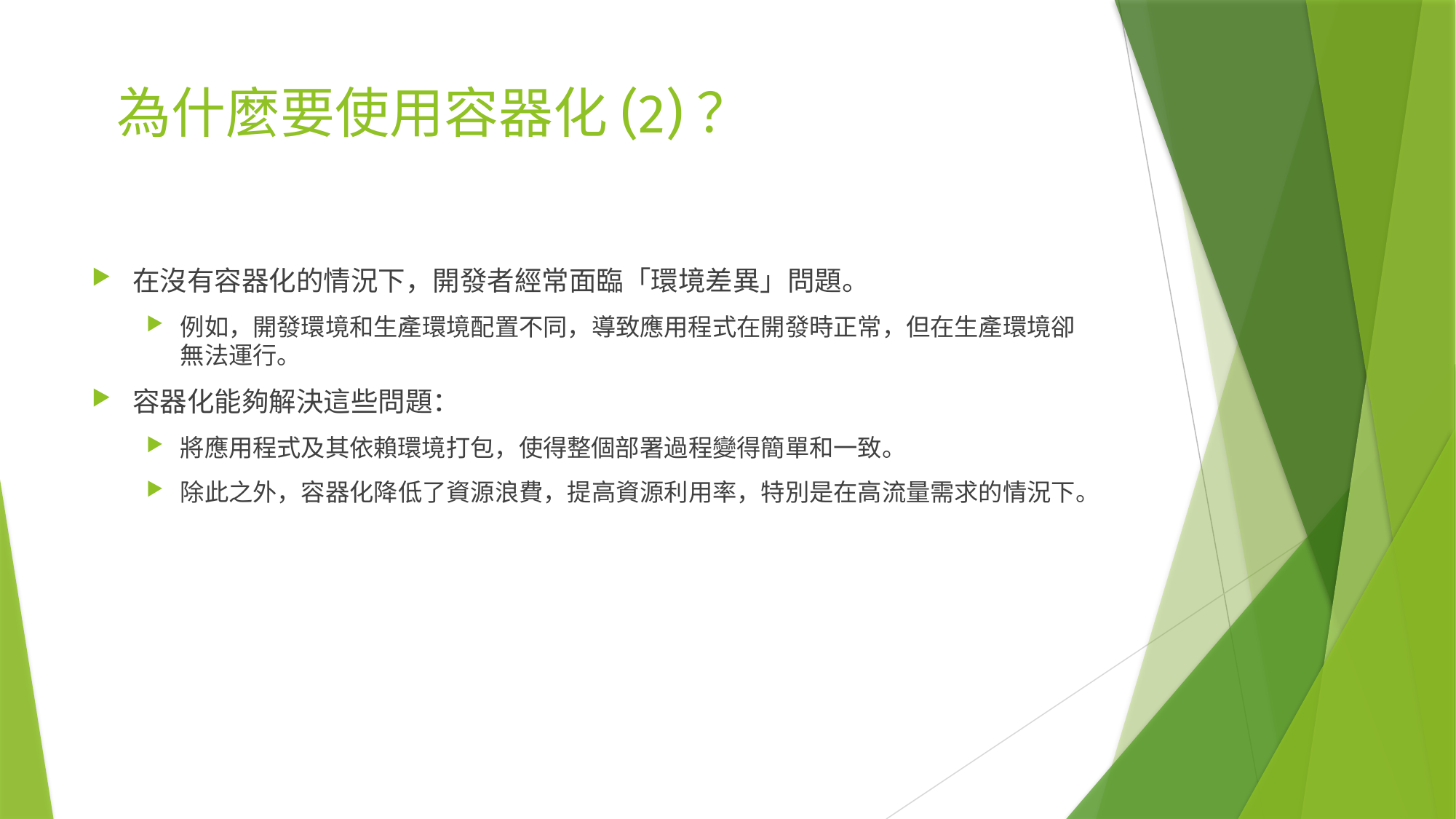

# 為什麼要使用容器化(2)？
在沒有容器化的情況下，開發者經常面臨「環境差異」問題。
例如，開發環境和生產環境配置不同，導致應用程式在開發時正常，但在生產環境卻無法運行。
容器化能夠解決這些問題：
將應用程式及其依賴環境打包，使得整個部署過程變得簡單和一致。
除此之外，容器化降低了資源浪費，提高資源利用率，特別是在高流量需求的情況下。